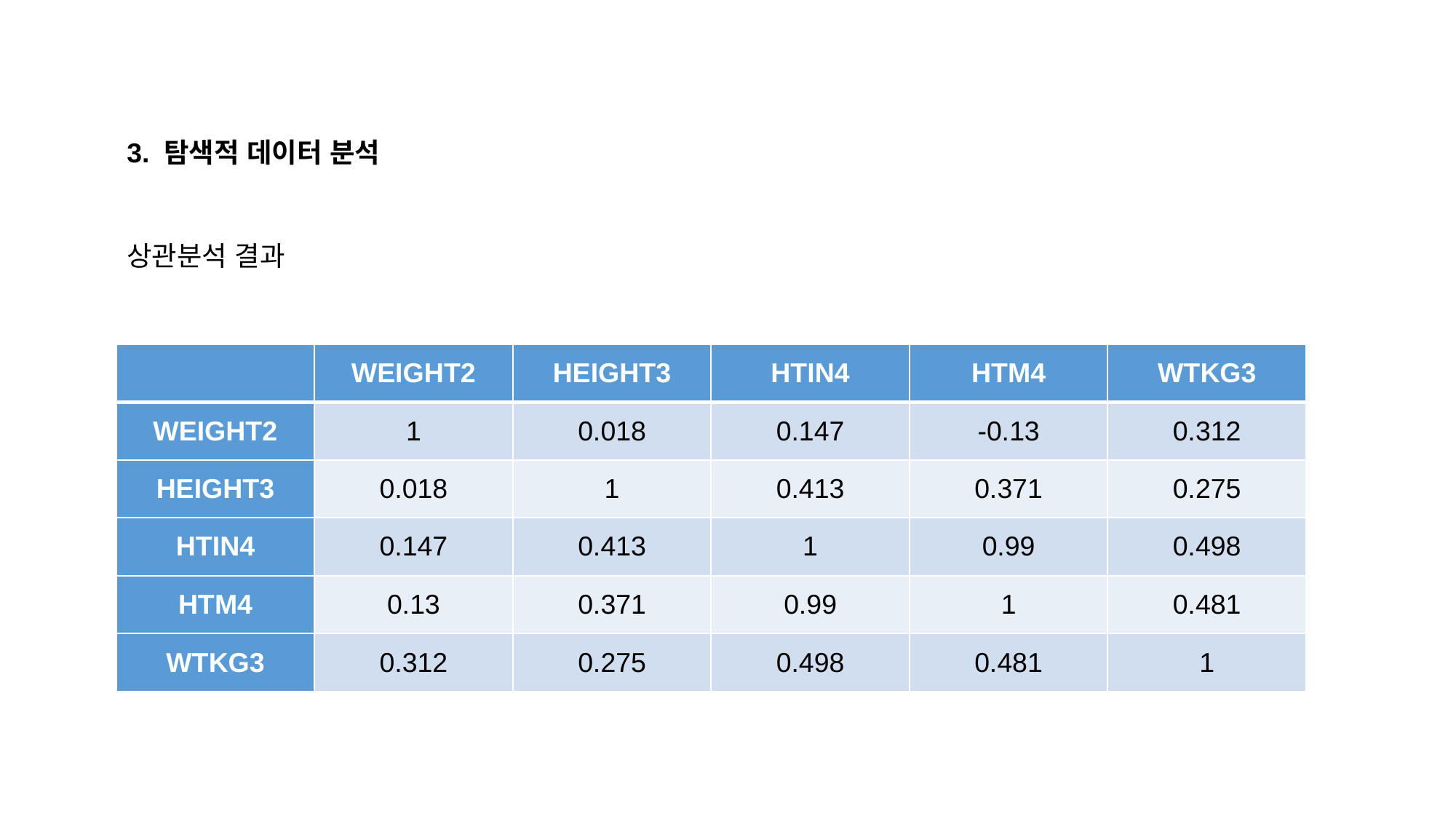

3. 탐색적 데이터 분석
상관분석 결과
|  | WEIGHT2 | HEIGHT3 | HTIN4 | HTM4 | WTKG3 |
| --- | --- | --- | --- | --- | --- |
| WEIGHT2 | 1 | 0.018 | 0.147 | -0.13 | 0.312 |
| HEIGHT3 | 0.018 | 1 | 0.413 | 0.371 | 0.275 |
| HTIN4 | 0.147 | 0.413 | 1 | 0.99 | 0.498 |
| HTM4 | 0.13 | 0.371 | 0.99 | 1 | 0.481 |
| WTKG3 | 0.312 | 0.275 | 0.498 | 0.481 | 1 |